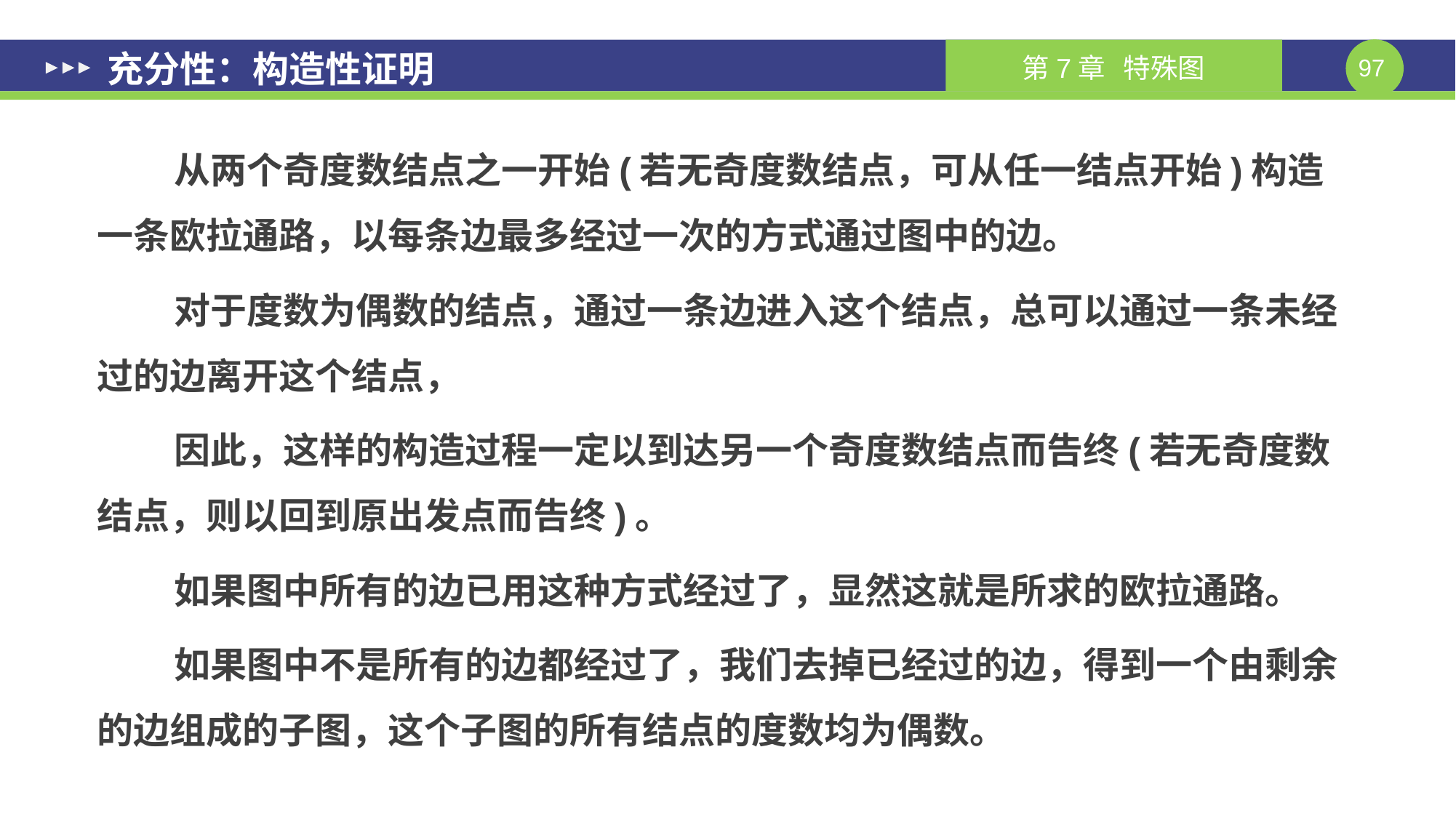

# 充分性：构造性证明
从两个奇度数结点之一开始(若无奇度数结点，可从任一结点开始)构造一条欧拉通路，以每条边最多经过一次的方式通过图中的边。
对于度数为偶数的结点，通过一条边进入这个结点，总可以通过一条未经过的边离开这个结点，
因此，这样的构造过程一定以到达另一个奇度数结点而告终(若无奇度数结点，则以回到原出发点而告终)。
如果图中所有的边已用这种方式经过了，显然这就是所求的欧拉通路。
如果图中不是所有的边都经过了，我们去掉已经过的边，得到一个由剩余的边组成的子图，这个子图的所有结点的度数均为偶数。